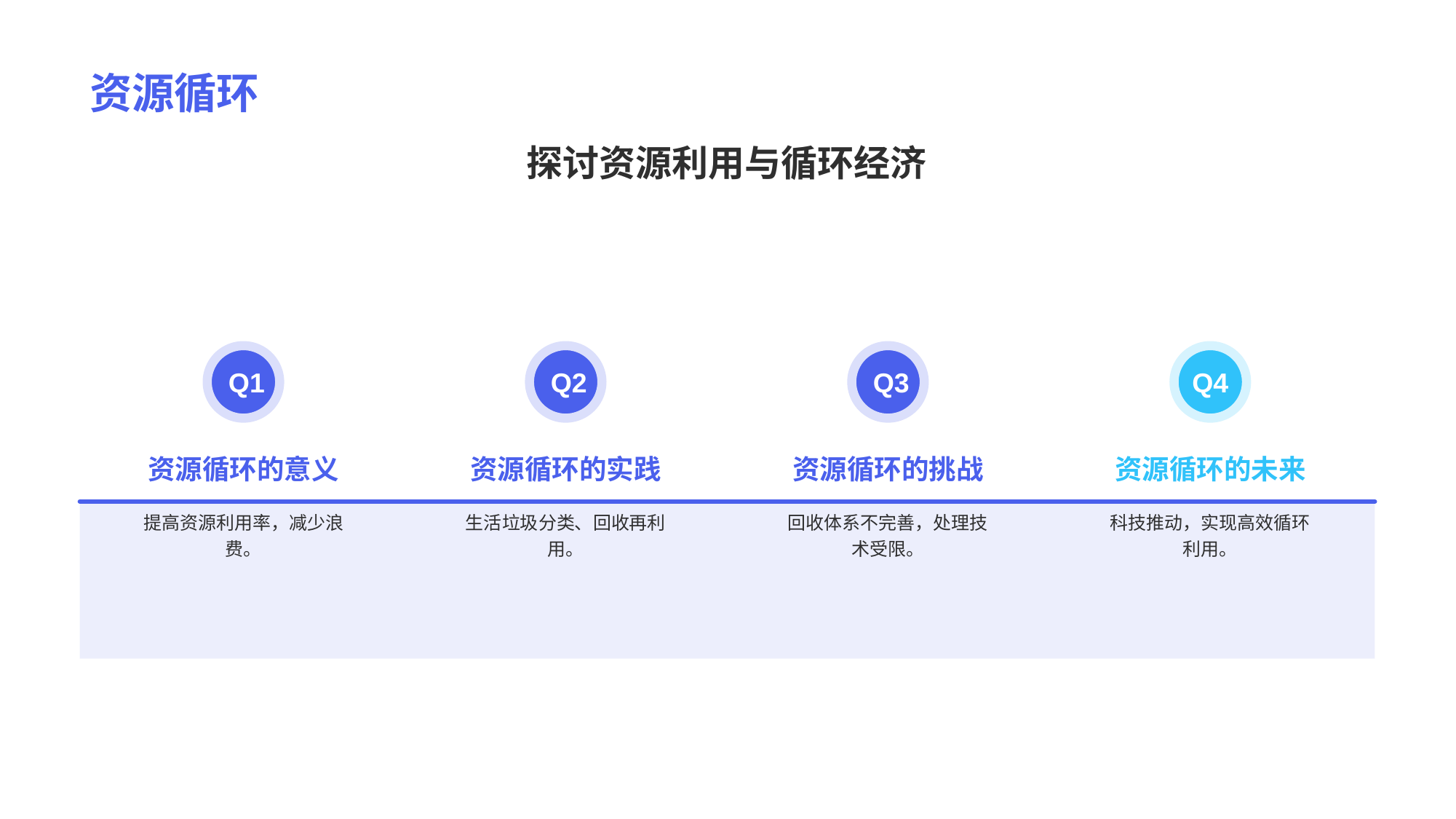

# 资源循环
探讨资源利用与循环经济
Q1
资源循环的意义
提高资源利用率，减少浪费。
Q2
资源循环的实践
生活垃圾分类、回收再利用。
Q3
资源循环的挑战
回收体系不完善，处理技术受限。
Q4
资源循环的未来
科技推动，实现高效循环利用。